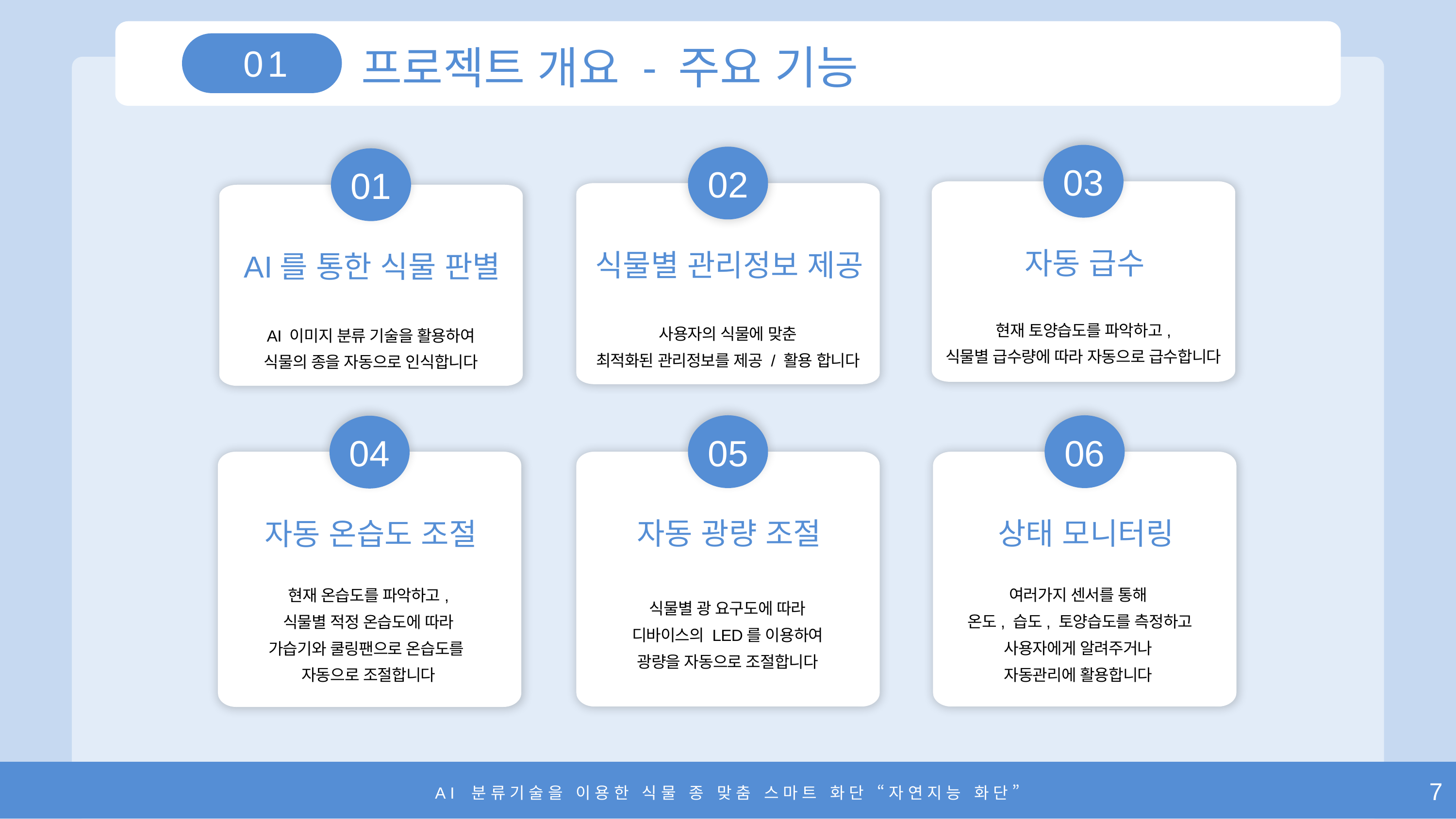

프로젝트 개요 - 주요 기능
01
03
02
01

자동 급수
식물별 관리정보 제공
AI를 통한 식물 판별
현재 토양습도를 파악하고,
식물별 급수량에 따라 자동으로 급수합니다
사용자의 식물에 맞춘
최적화된 관리정보를 제공 / 활용 합니다
AI 이미지 분류 기술을 활용하여
식물의 종을 자동으로 인식합니다
05
06
04

자동 광량 조절
상태 모니터링
자동 온습도 조절
여러가지 센서를 통해
온도, 습도, 토양습도를 측정하고
사용자에게 알려주거나
자동관리에 활용합니다
현재 온습도를 파악하고,
식물별 적정 온습도에 따라
가습기와 쿨링팬으로 온습도를
자동으로 조절합니다
식물별 광 요구도에 따라
디바이스의 LED를 이용하여
광량을 자동으로 조절합니다